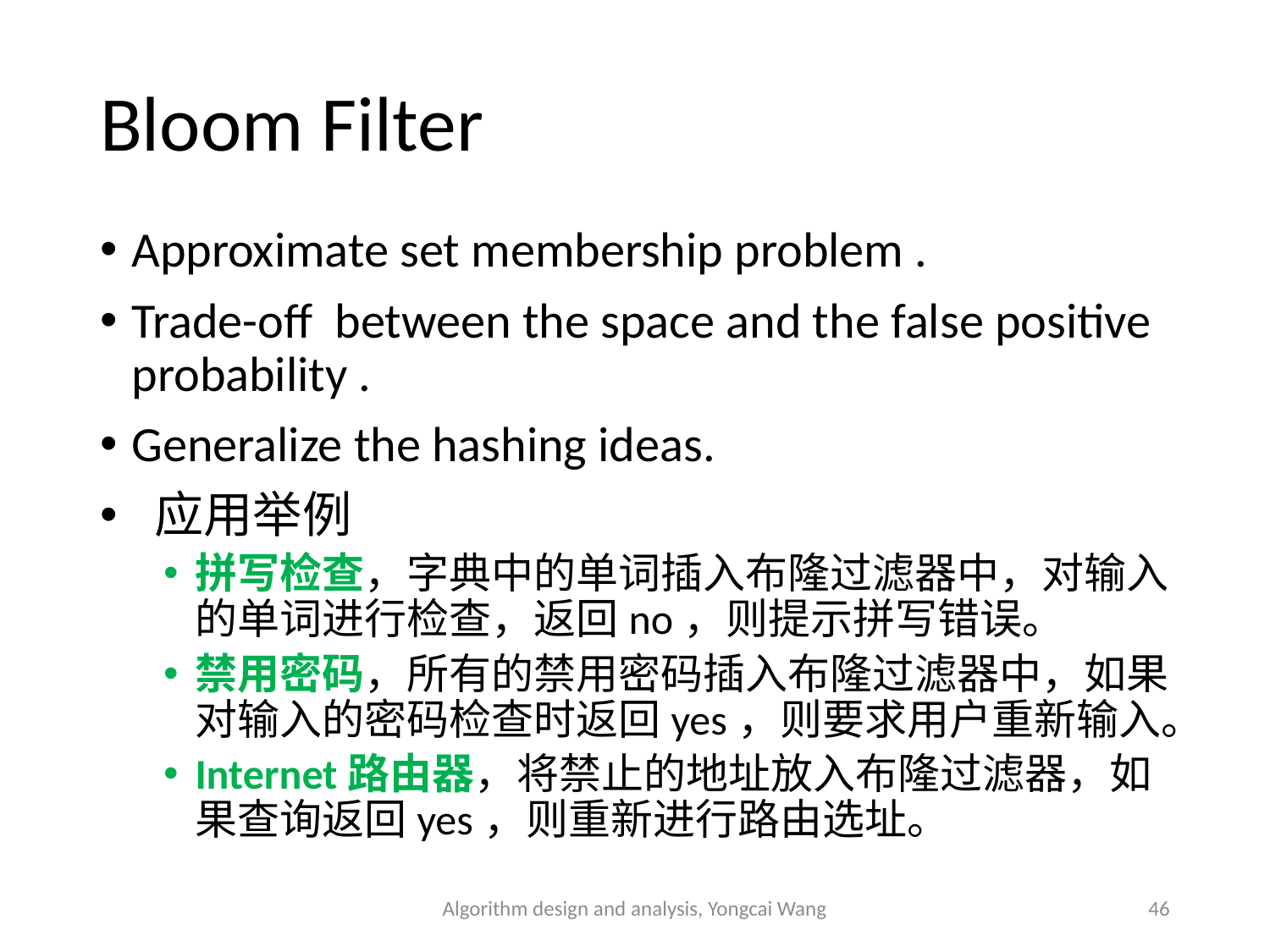

# Bloom Filter
Approximate set membership problem .
Trade-off  between the space and the false positive probability .
Generalize the hashing ideas.
 应用举例
拼写检查，字典中的单词插入布隆过滤器中，对输入的单词进行检查，返回no，则提示拼写错误。
禁用密码，所有的禁用密码插入布隆过滤器中，如果对输入的密码检查时返回yes，则要求用户重新输入。
Internet路由器，将禁止的地址放入布隆过滤器，如果查询返回yes，则重新进行路由选址。
Algorithm design and analysis, Yongcai Wang
46